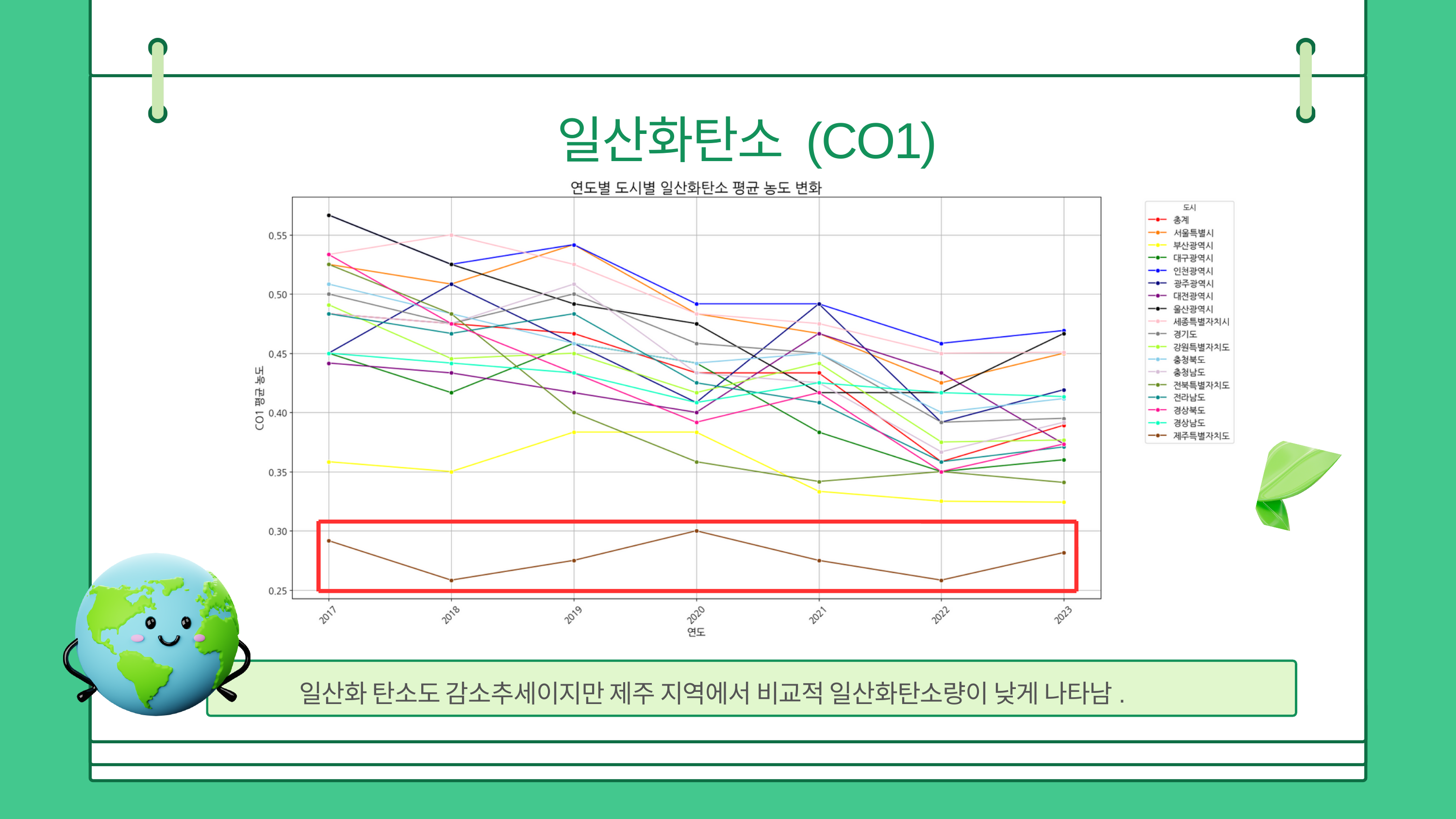

일산화탄소 (CO1)

일산화 탄소도 감소추세이지만 제주 지역에서 비교적 일산화탄소량이 낮게 나타남.